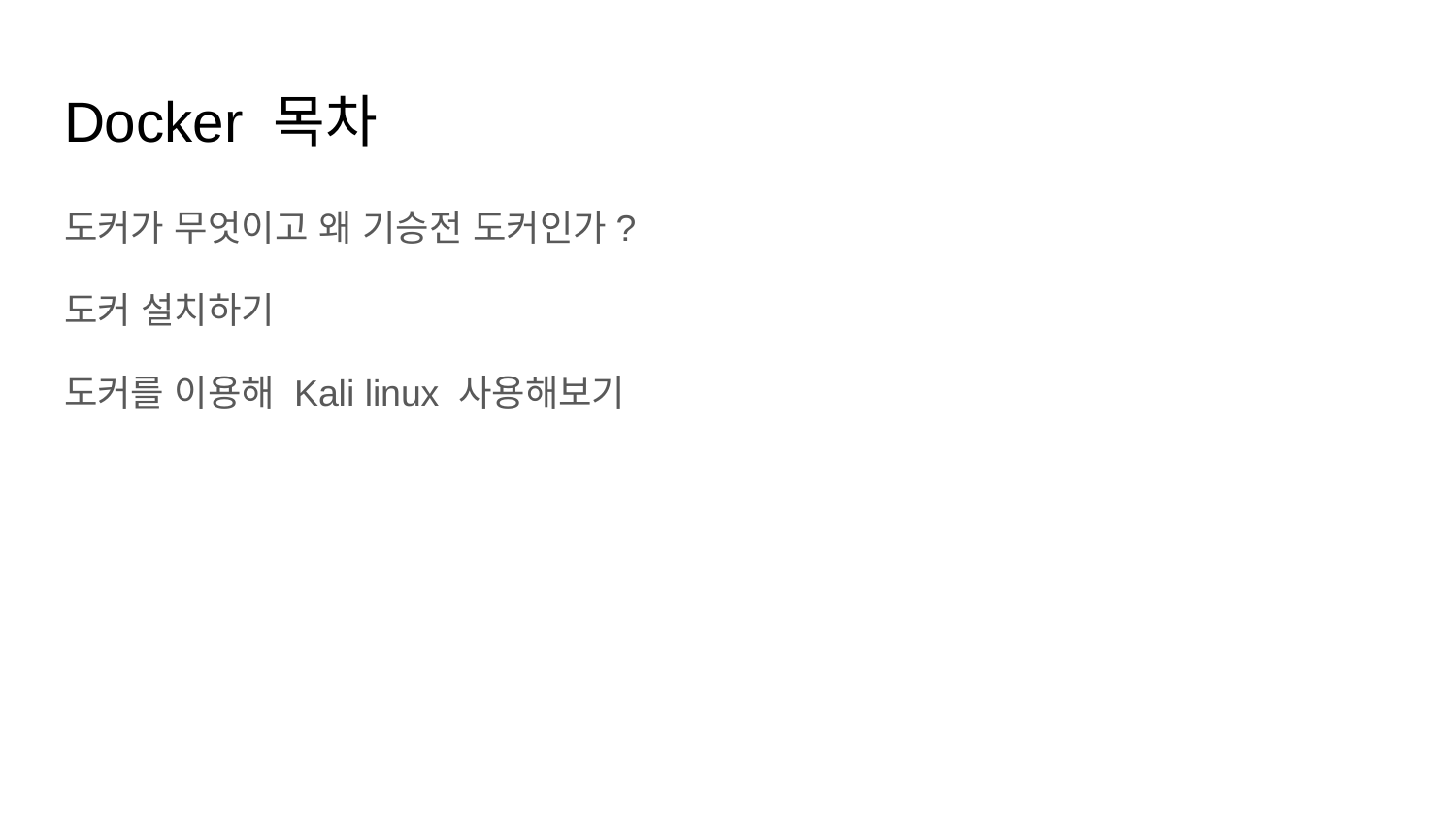

# Docker 목차
도커가 무엇이고 왜 기승전 도커인가?
도커 설치하기
도커를 이용해 Kali linux 사용해보기